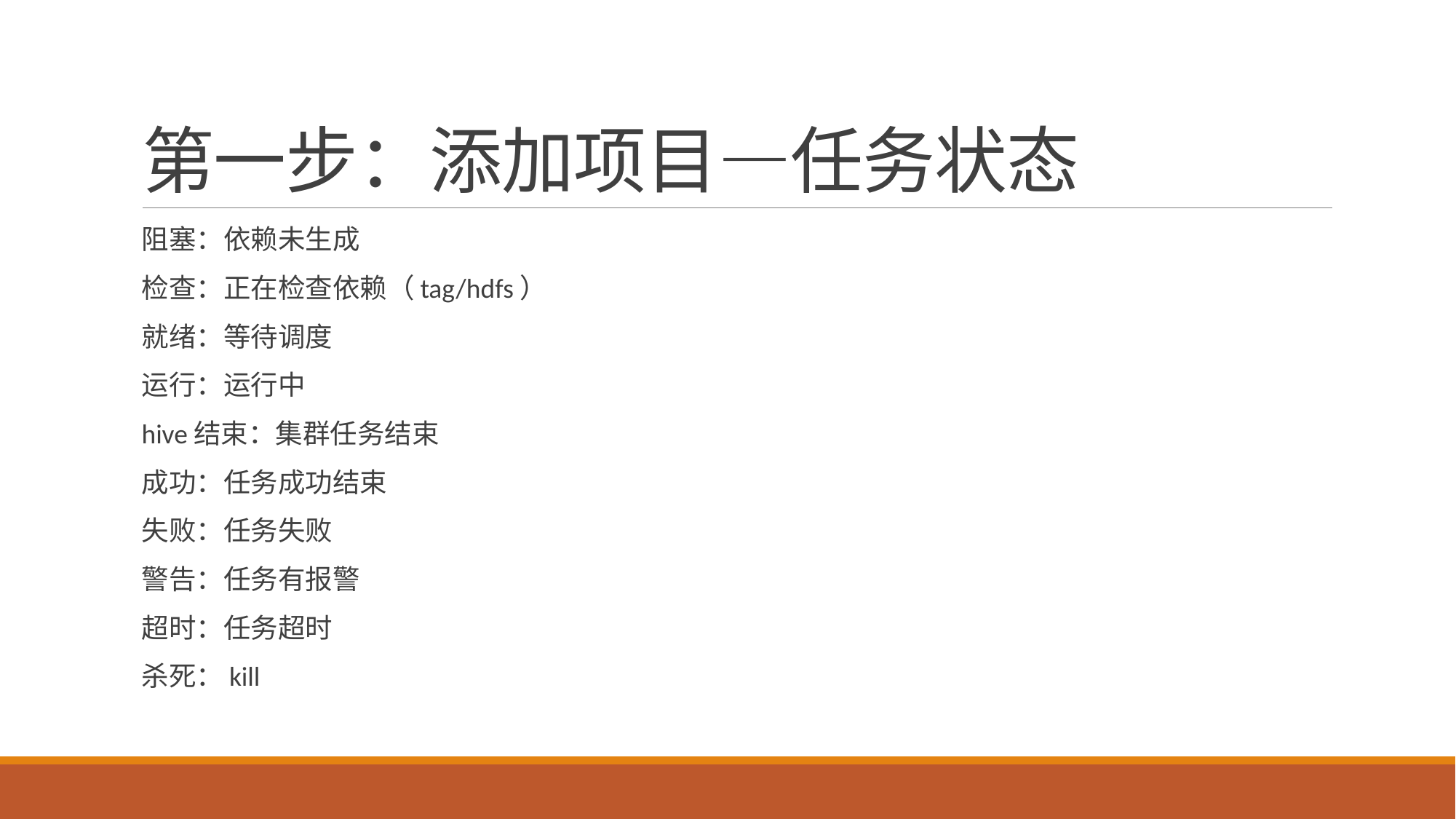

# 第一步：添加项目—任务状态
阻塞：依赖未生成
检查：正在检查依赖（tag/hdfs）
就绪：等待调度
运行：运行中
hive结束：集群任务结束
成功：任务成功结束
失败：任务失败
警告：任务有报警
超时：任务超时
杀死：kill